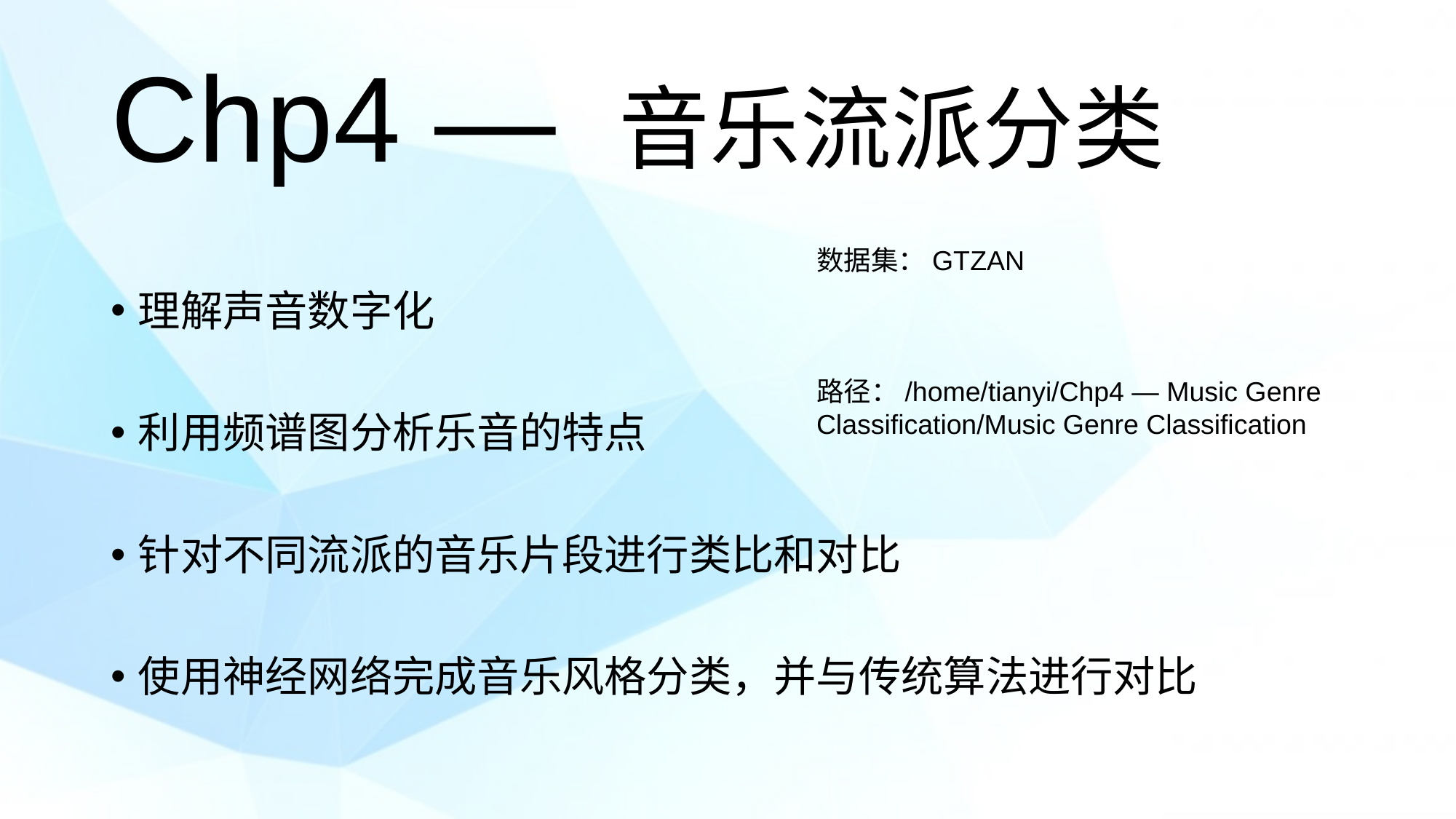

# Chp4 — 音乐流派分类

理解声音数字化

利用频谱图分析乐音的特点

针对不同流派的音乐片段进行类比和对比

使用神经网络完成音乐风格分类，并与传统算法进行对比
数据集：GTZAN

路径：/home/tianyi/Chp4 — Music Genre Classification/Music Genre Classification